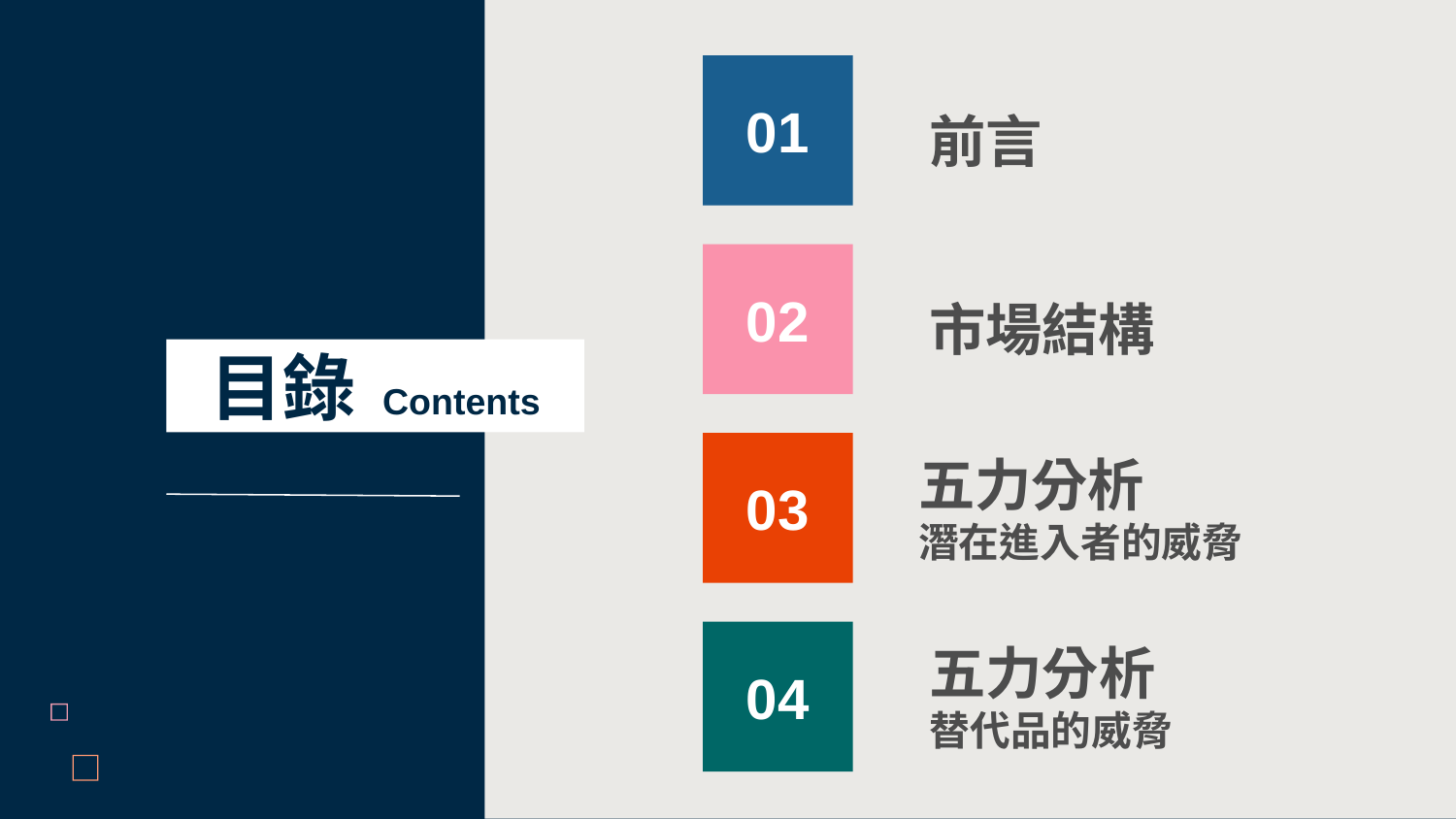

01
前言
02
市場結構
目錄 Contents
03
五力分析
潛在進入者的威脅
04
五力分析
替代品的威脅
2